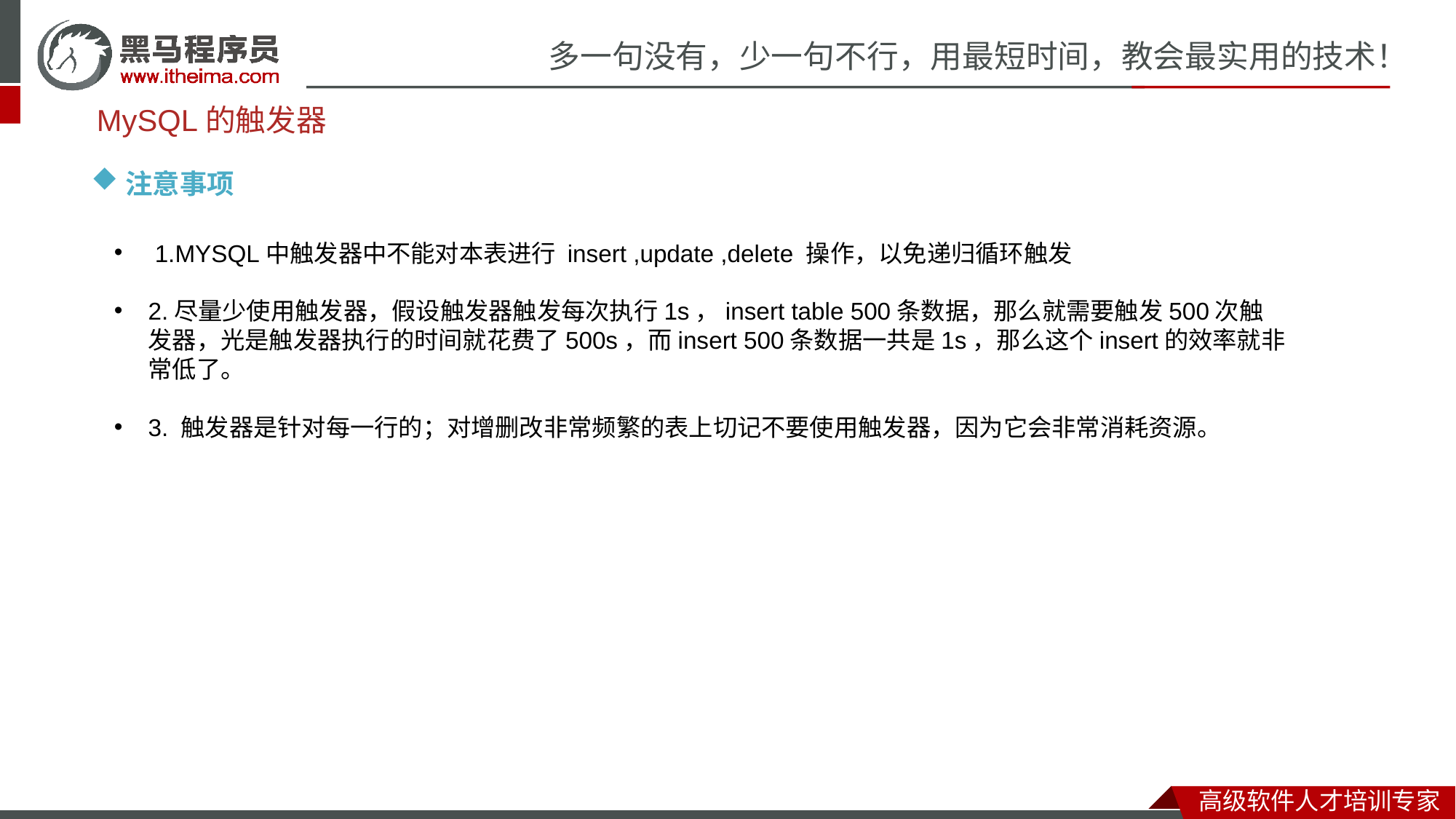

MySQL的触发器
注意事项
 1.MYSQL中触发器中不能对本表进行 insert ,update ,delete 操作，以免递归循环触发

2.尽量少使用触发器，假设触发器触发每次执行1s，insert table 500条数据，那么就需要触发500次触发器，光是触发器执行的时间就花费了500s，而insert 500条数据一共是1s，那么这个insert的效率就非常低了。

3. 触发器是针对每一行的；对增删改非常频繁的表上切记不要使用触发器，因为它会非常消耗资源。